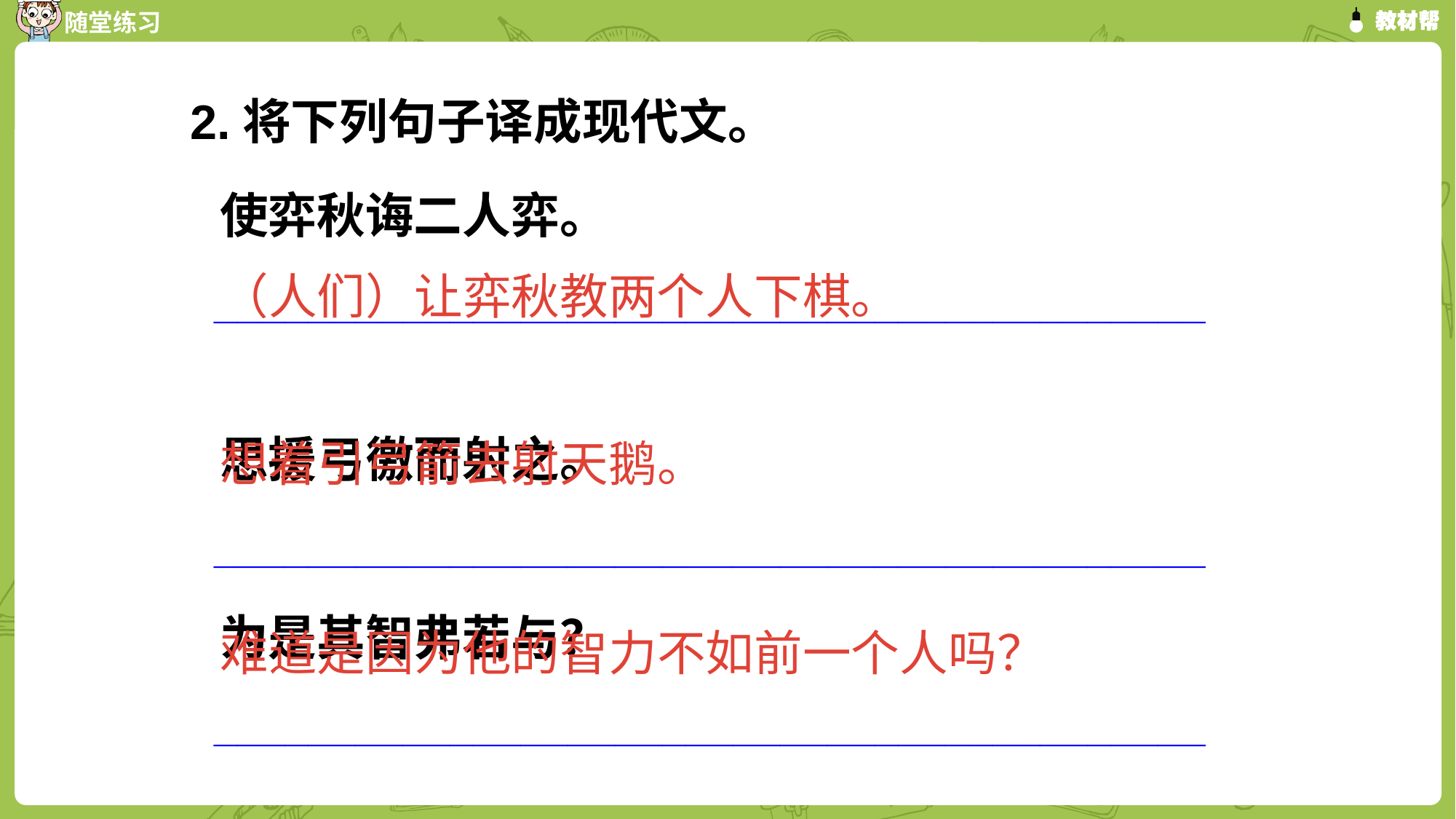

2.将下列句子译成现代文。
  使弈秋诲二人弈。
  __________________________________________
  思援弓徼而射之。
  __________________________________________
  为是其智弗若与？
  __________________________________________
（人们）让弈秋教两个人下棋。
想着引弓箭去射天鹅。
难道是因为他的智力不如前一个人吗？